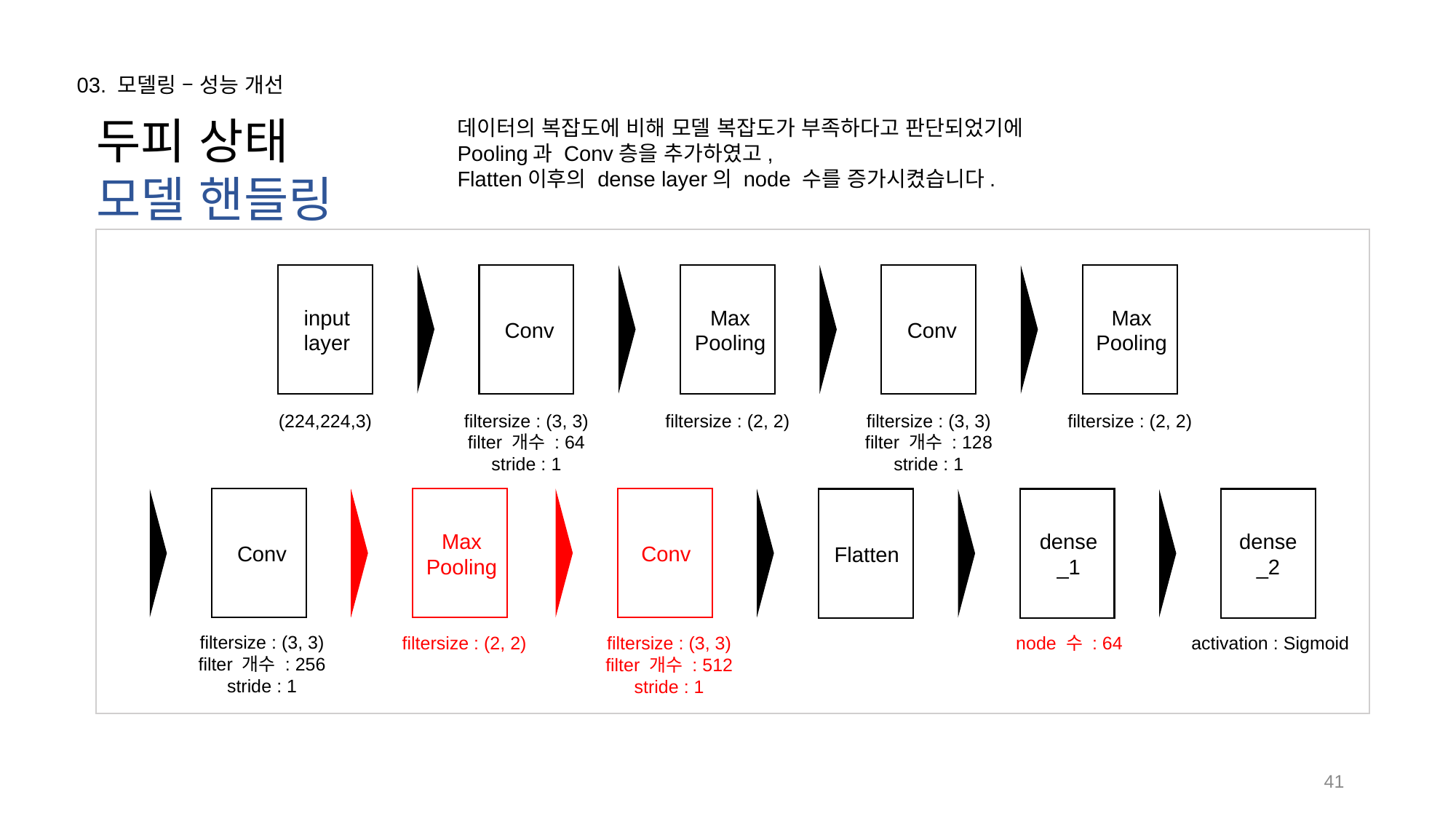

03. 모델링 – 성능 개선
두피 상태
모델 핸들링
데이터의 복잡도에 비해 모델 복잡도가 부족하다고 판단되었기에
Pooling과 Conv층을 추가하였고,
Flatten이후의 dense layer의 node 수를 증가시켰습니다.

input layer
Max
Pooling
Max
Pooling
Conv
Conv

(224,224,3)
filtersize : (3, 3)
filter 개수 : 64
stride : 1
filtersize : (2, 2)
filtersize : (3, 3)
filter 개수 : 128
stride : 1
filtersize : (2, 2)

Max
Pooling
dense
_1
dense
_2
Conv
Conv
Flatten

filtersize : (3, 3)
filter 개수 : 256
stride : 1
filtersize : (2, 2)
filtersize : (3, 3)
filter 개수 : 512
stride : 1
node 수 : 64
activation : Sigmoid
41